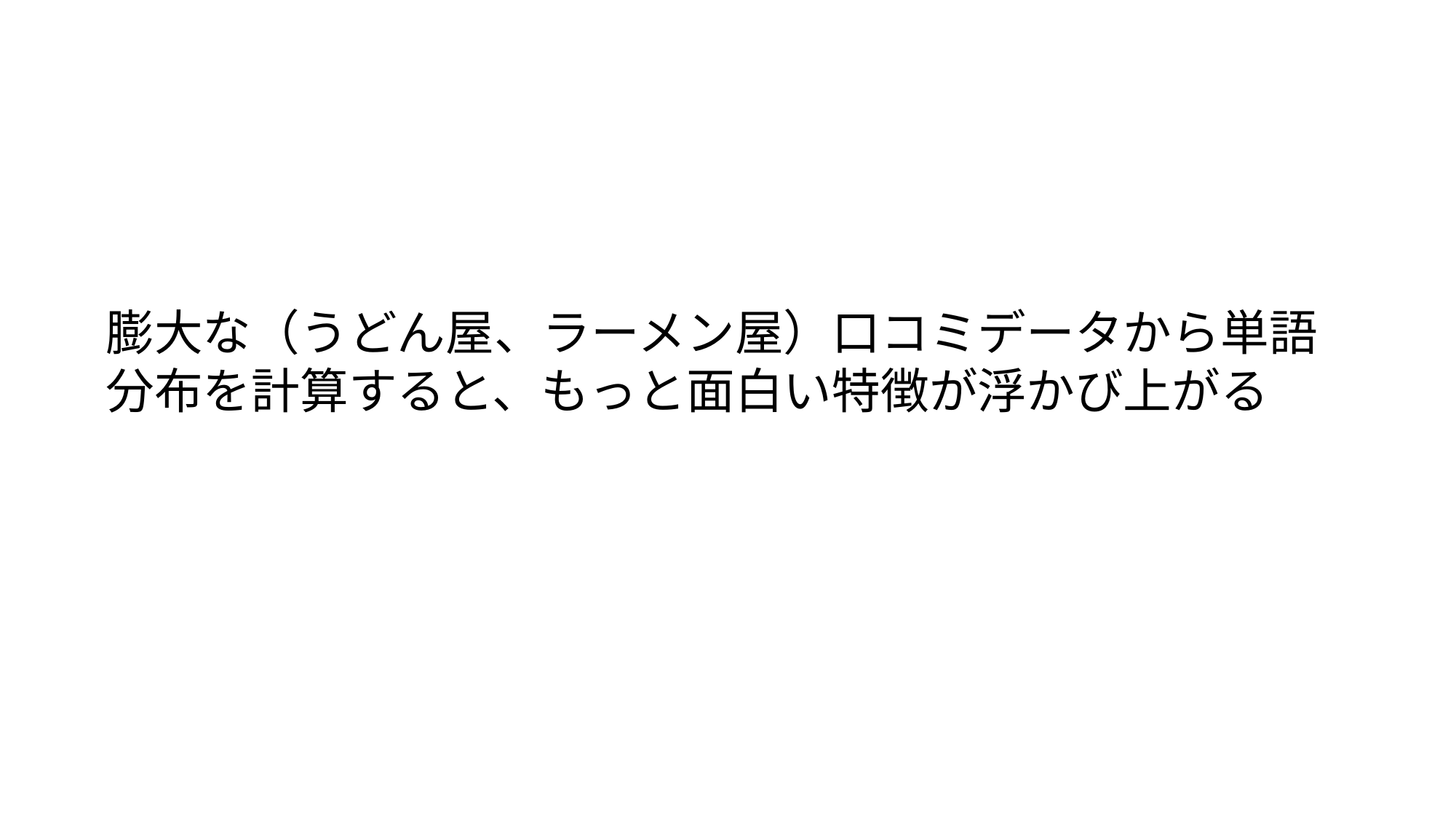

膨大な（うどん屋、ラーメン屋）口コミデータから単語分布を計算すると、もっと面白い特徴が浮かび上がる